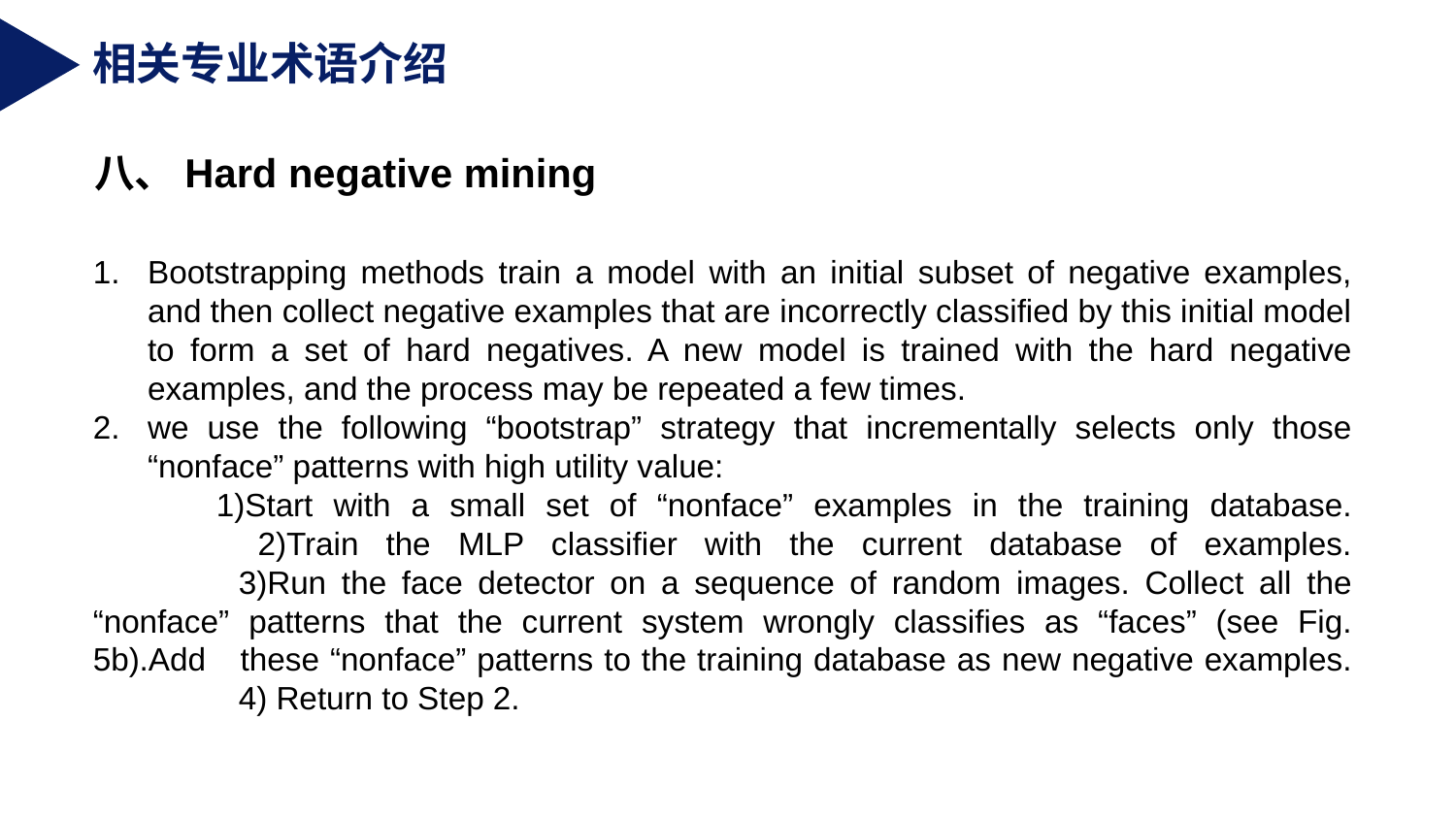

相关专业术语介绍
八、Hard negative mining
Bootstrapping methods train a model with an initial subset of negative examples, and then collect negative examples that are incorrectly classified by this initial model to form a set of hard negatives. A new model is trained with the hard negative examples, and the process may be repeated a few times.
we use the following “bootstrap” strategy that incrementally selects only those “nonface” patterns with high utility value:
      1)Start with a small set of “nonface” examples in the training database.
      2)Train the MLP classifier with the current database of examples.
	3)Run the face detector on a sequence of random images. Collect all the “nonface” 	patterns that the current system wrongly classifies as “faces” (see Fig. 5b).Add 	these “nonface” patterns to the training database as new negative examples.
	4) Return to Step 2.